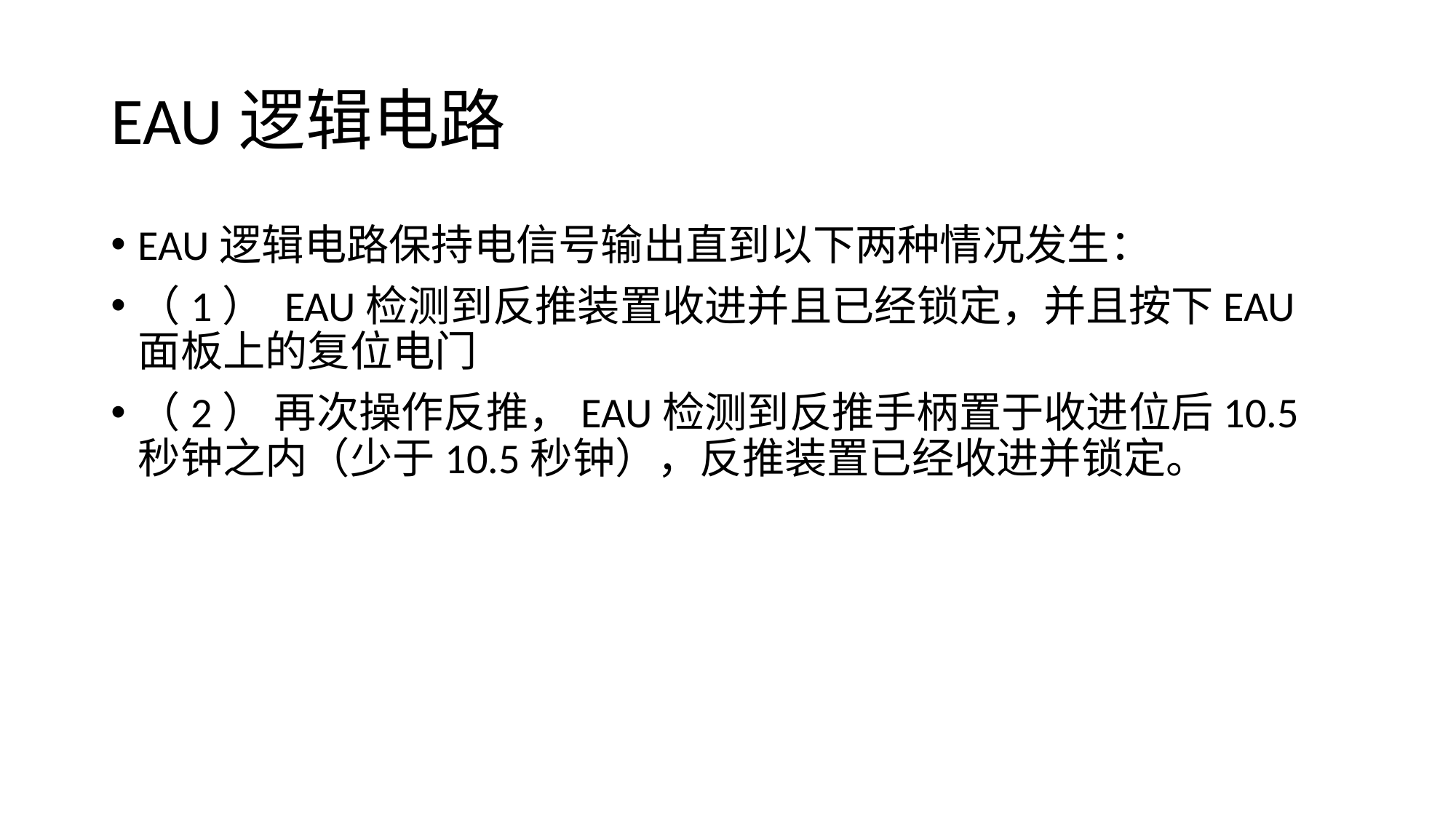

# EAU逻辑电路
EAU逻辑电路保持电信号输出直到以下两种情况发生：
（1） EAU检测到反推装置收进并且已经锁定，并且按下EAU面板上的复位电门
（2） 再次操作反推，EAU检测到反推手柄置于收进位后10.5秒钟之内（少于10.5秒钟），反推装置已经收进并锁定。